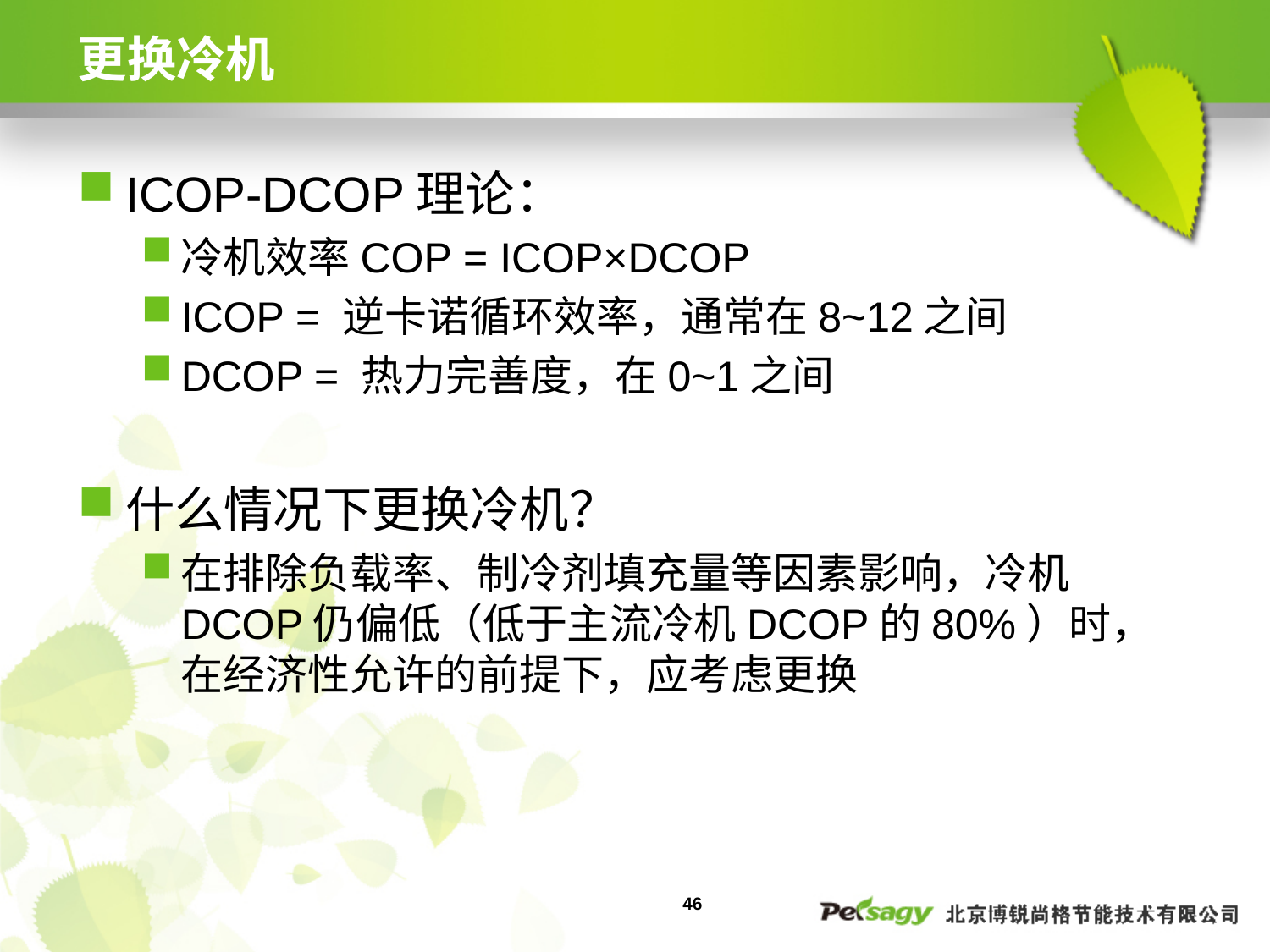

# 更换冷机
ICOP-DCOP理论：
冷机效率COP = ICOP×DCOP
ICOP = 逆卡诺循环效率，通常在8~12之间
DCOP = 热力完善度，在0~1之间

什么情况下更换冷机？
在排除负载率、制冷剂填充量等因素影响，冷机DCOP仍偏低（低于主流冷机DCOP的80%）时，在经济性允许的前提下，应考虑更换
46